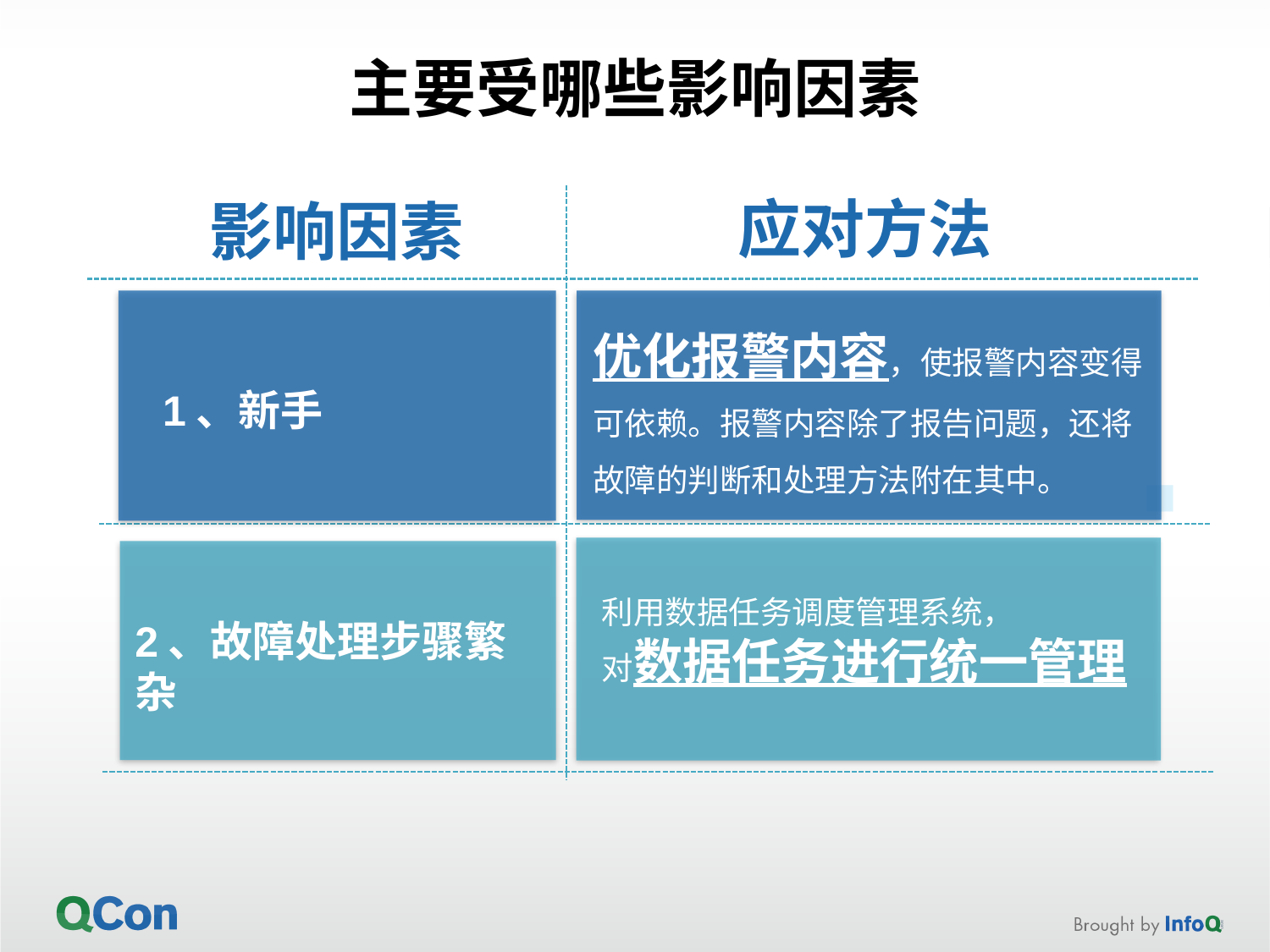

# 主要受哪些影响因素
应对方法
影响因素
优化报警内容，使报警内容变得可依赖。报警内容除了报告问题，还将故障的判断和处理方法附在其中。

1、新手

利用数据任务调度管理系统，
对数据任务进行统一管理
2、故障处理步骤繁杂